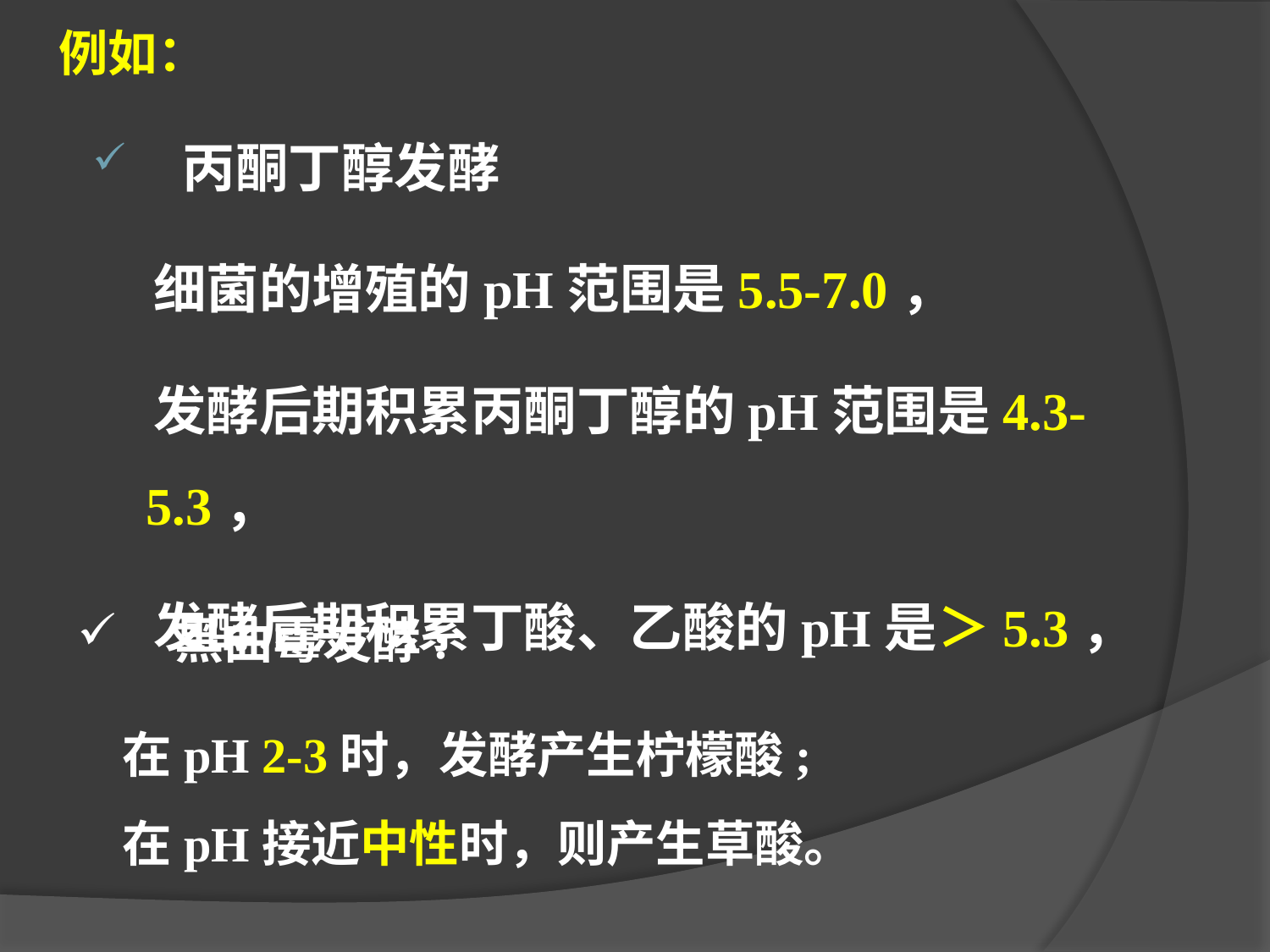

例如：
  丙酮丁醇发酵
    细菌的增殖的pH范围是5.5-7.0，
    发酵后期积累丙酮丁醇的pH范围是4.3-5.3，
    发酵后期积累丁酸、乙酸的pH是＞5.3，

    黑曲霉发酵:
   在pH 2-3时，发酵产生柠檬酸;
   在pH接近中性时，则产生草酸。